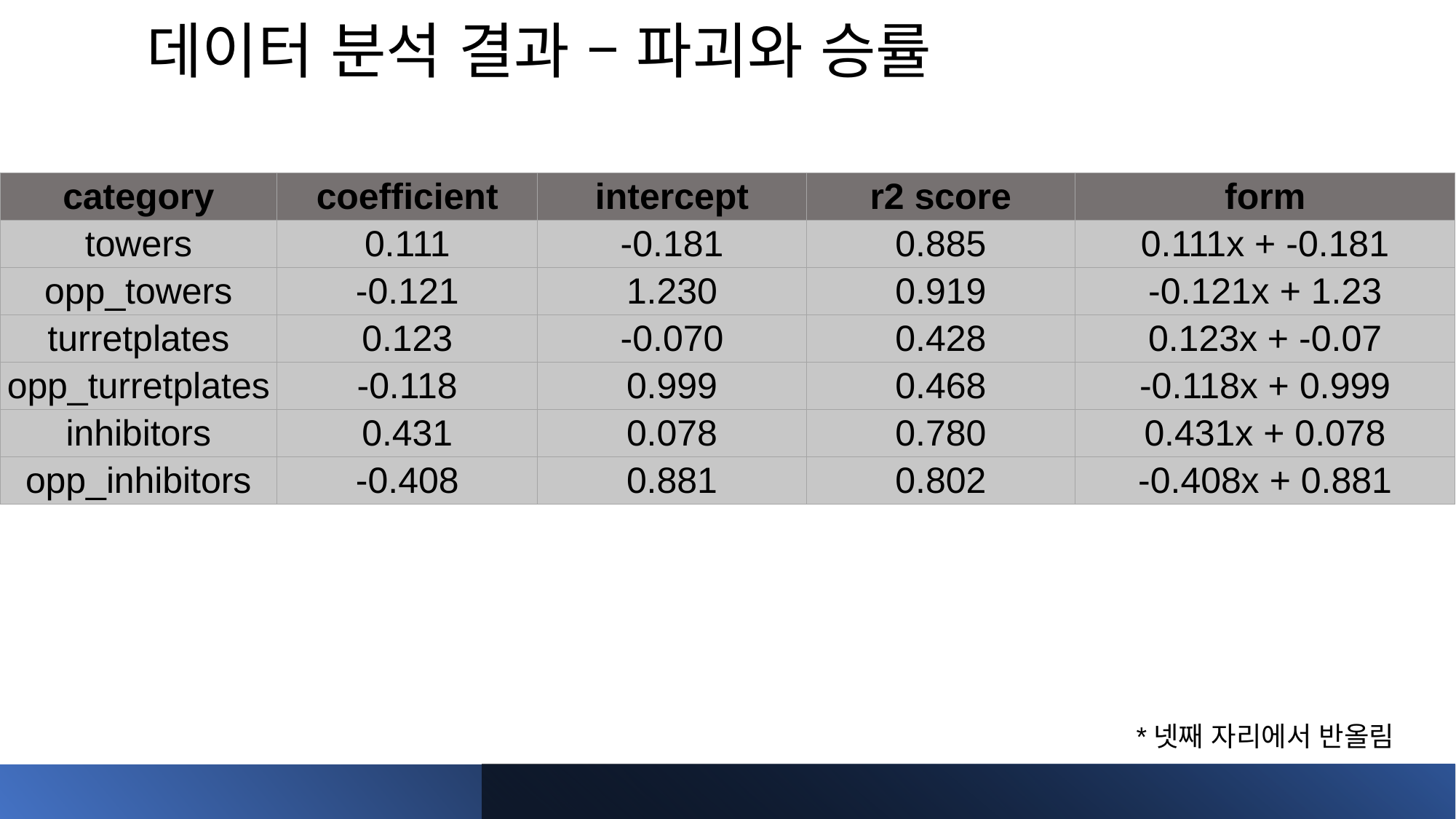

# 데이터 분석 결과 – 파괴와 승률
| category | coefficient | intercept | r2 score | form |
| --- | --- | --- | --- | --- |
| towers | 0.111 | -0.181 | 0.885 | 0.111x + -0.181 |
| opp\_towers | -0.121 | 1.230 | 0.919 | -0.121x + 1.23 |
| turretplates | 0.123 | -0.070 | 0.428 | 0.123x + -0.07 |
| opp\_turretplates | -0.118 | 0.999 | 0.468 | -0.118x + 0.999 |
| inhibitors | 0.431 | 0.078 | 0.780 | 0.431x + 0.078 |
| opp\_inhibitors | -0.408 | 0.881 | 0.802 | -0.408x + 0.881 |
*넷째 자리에서 반올림